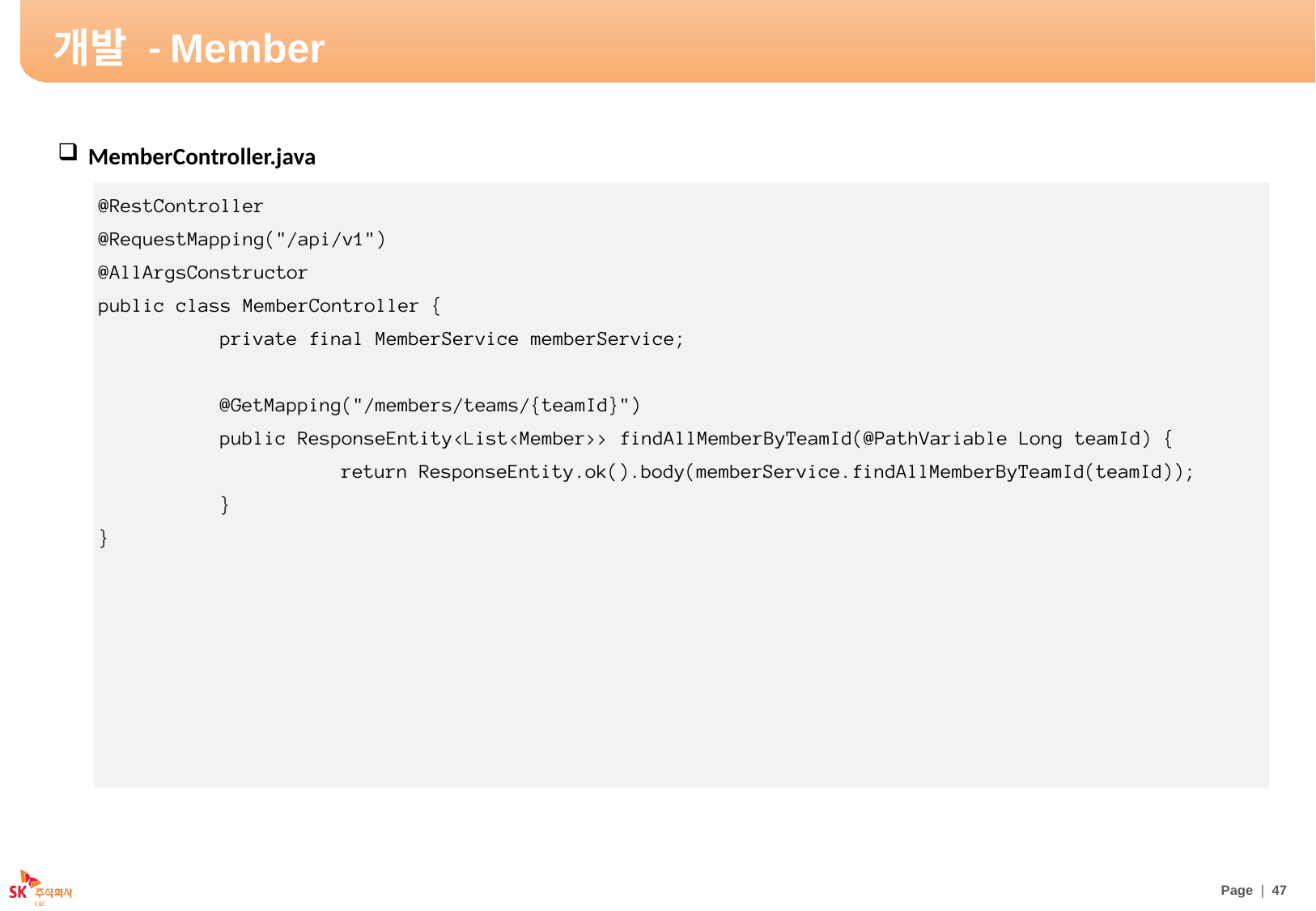

# 개발 - Member
MemberController.java
@RestController
@RequestMapping("/api/v1")
@AllArgsConstructor
public class MemberController {
	private final MemberService memberService;

	@GetMapping("/members/teams/{teamId}")
	public ResponseEntity<List<Member>> findAllMemberByTeamId(@PathVariable Long teamId) {
		return ResponseEntity.ok().body(memberService.findAllMemberByTeamId(teamId));
	}
}